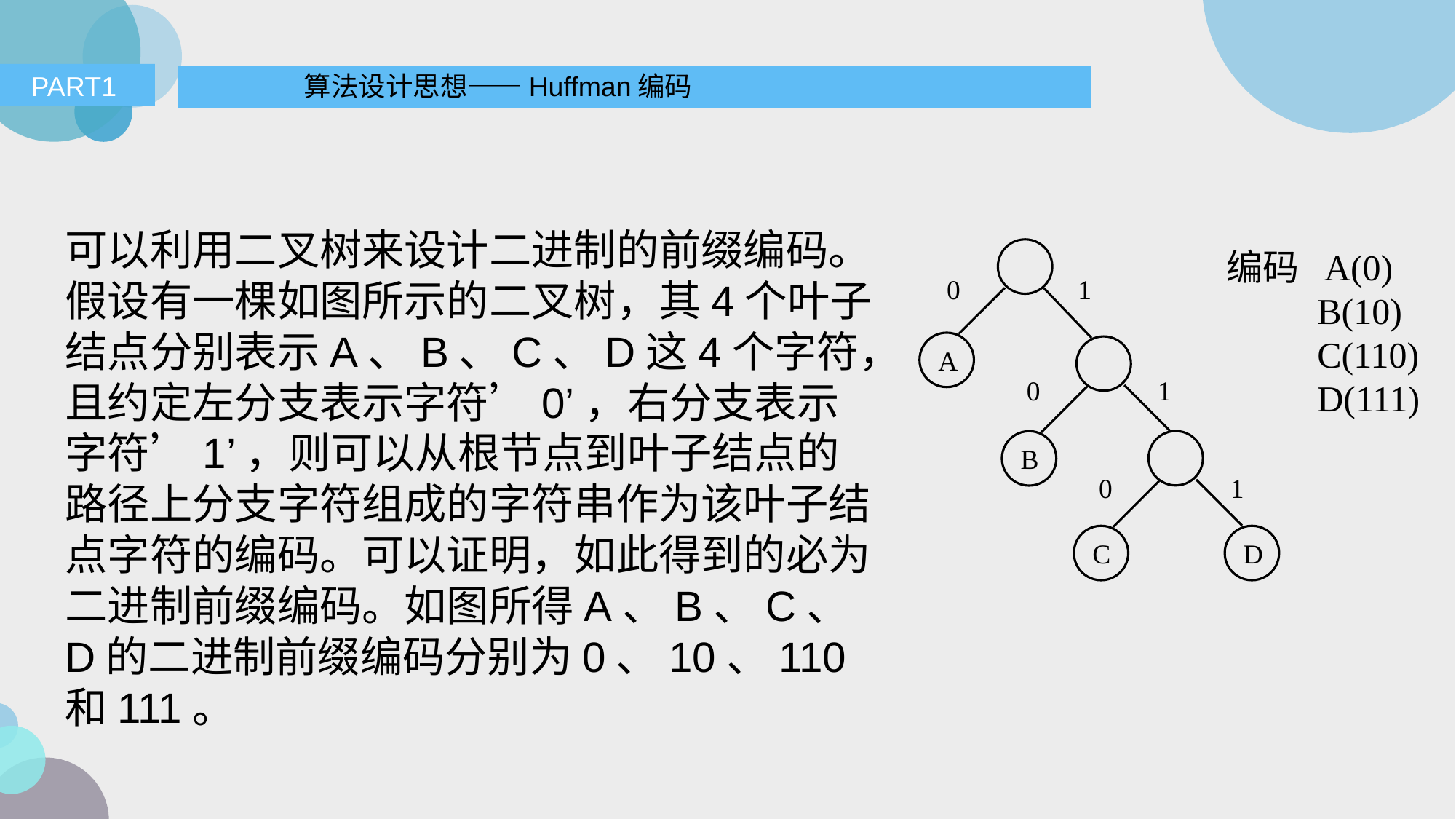

PART1
算法设计思想——Huffman编码

可以利用二叉树来设计二进制的前缀编码。假设有一棵如图所示的二叉树，其4个叶子结点分别表示A、B、C、D这4个字符，且约定左分支表示字符’0’，右分支表示字符’1’，则可以从根节点到叶子结点的路径上分支字符组成的字符串作为该叶子结点字符的编码。可以证明，如此得到的必为二进制前缀编码。如图所得A、B、C、D的二进制前缀编码分别为0、10、110和111。
编码  A(0)
          B(10)
          C(110)
          D(111)

0
1
A

0
1

B
0
1
D
C